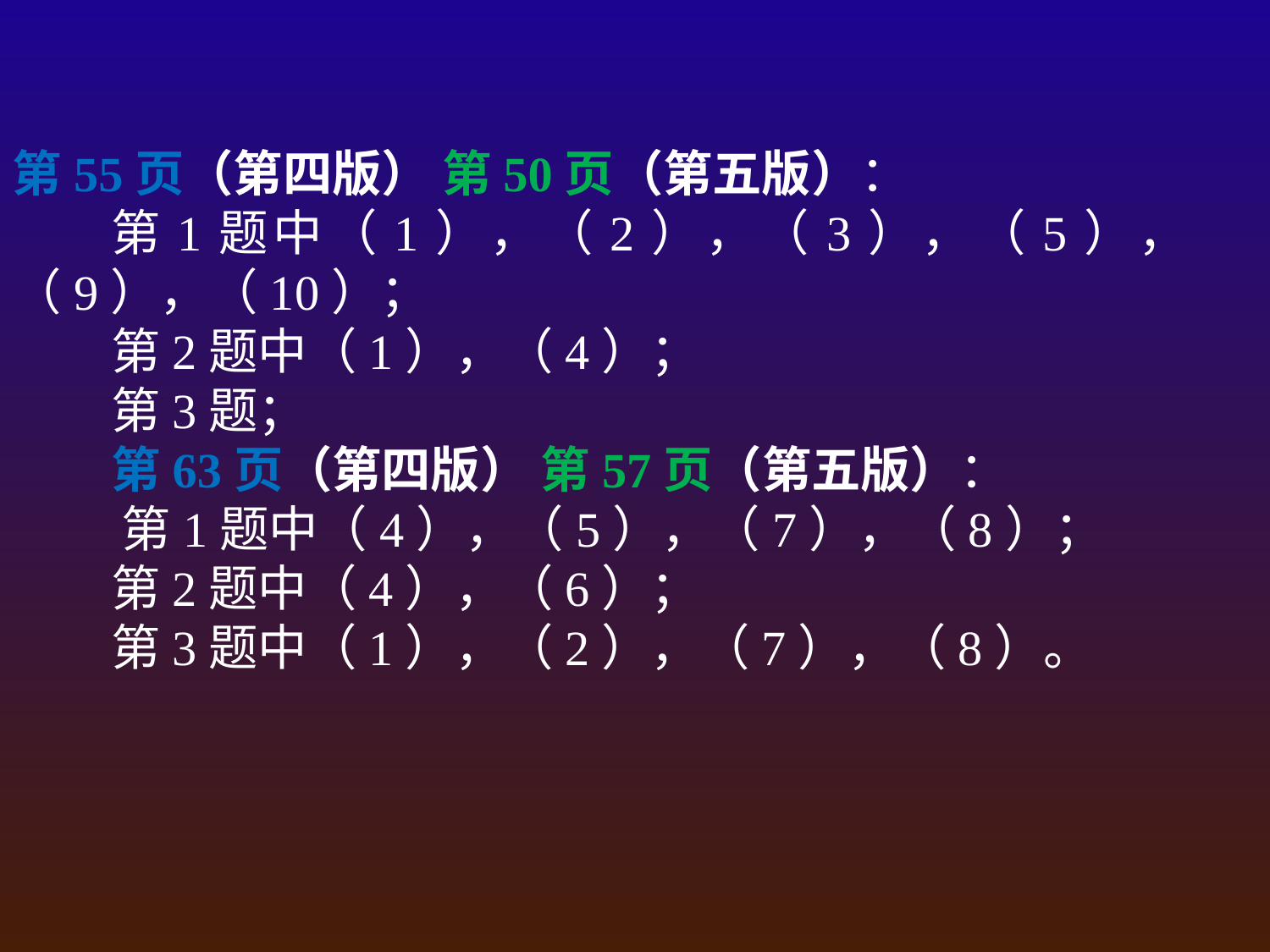

第55页（第四版） 第50页（第五版）：
第1题中（1），（2），（3），（5），（9），（10）；
第2题中（1），（4）；
第3题；
第63页（第四版） 第57页（第五版）：
 第1题中（4），（5），（7），（8）；
第2题中（4），（6）；
第3题中（1），（2），（7），（8）。